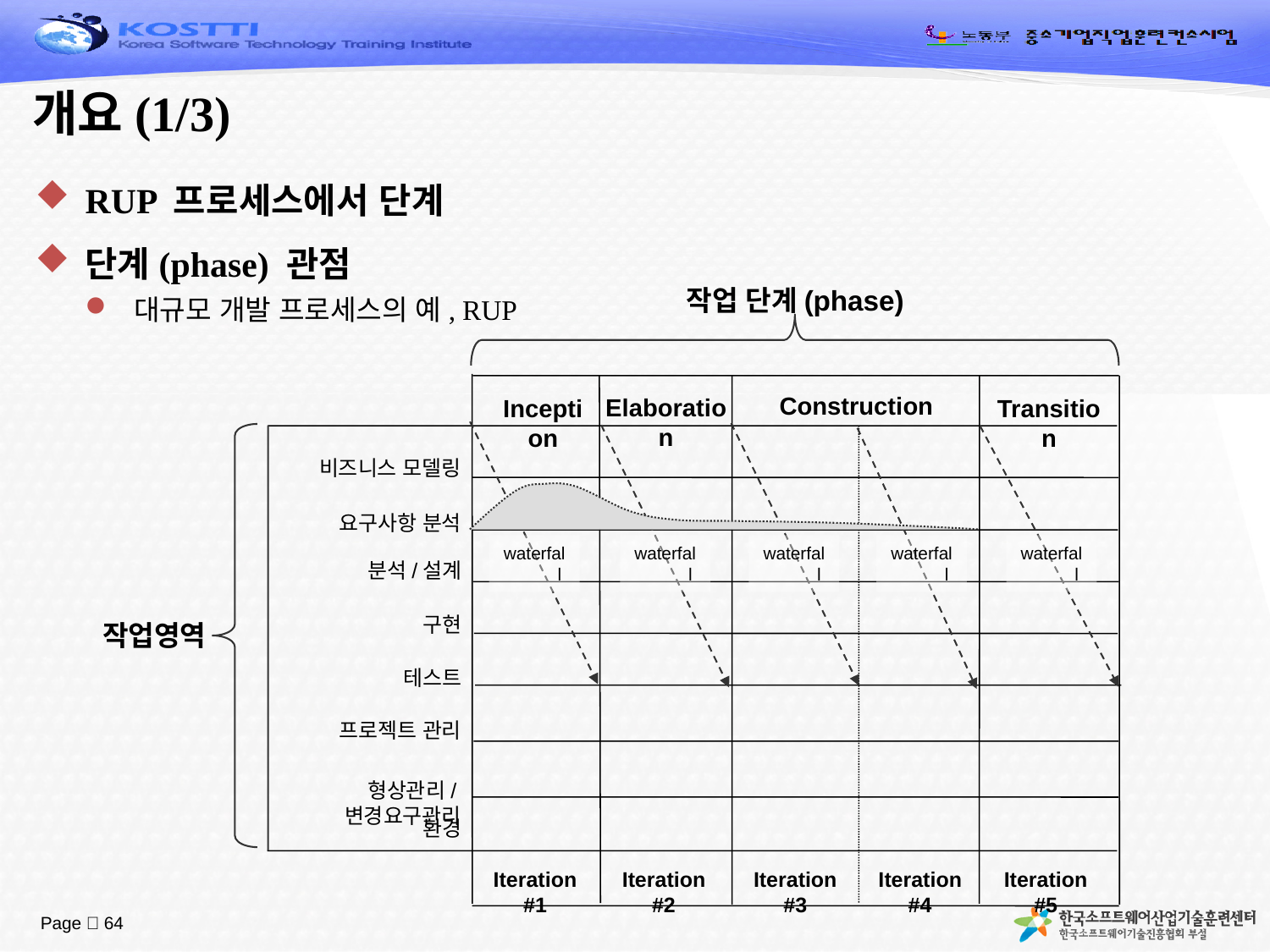

# 개요(1/3)
RUP 프로세스에서 단계
단계(phase) 관점
대규모 개발 프로세스의 예, RUP
작업 단계(phase)

Construction
Elaboration
Transition
Inception

비즈니스 모델링

요구사항 분석

waterfall
waterfall
waterfall
waterfall
waterfall
분석/설계

구현
작업영역

테스트

프로젝트 관리

형상관리/변경요구관리

환경

Iteration #1
Iteration #2
Iteration #3
Iteration #4
Iteration #5